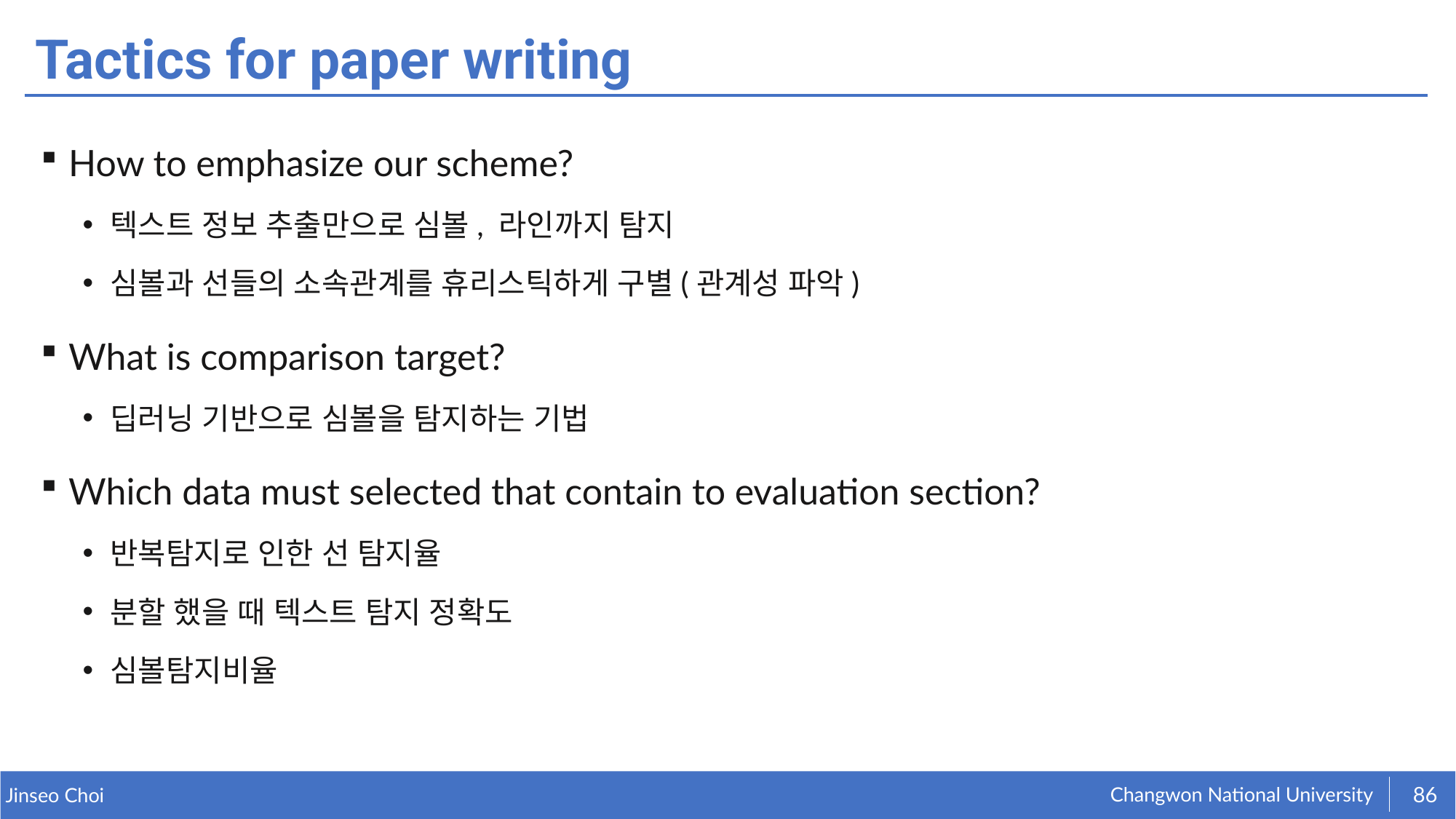

# Tactics for paper writing

How to emphasize our scheme?
텍스트 정보 추출만으로 심볼, 라인까지 탐지
심볼과 선들의 소속관계를 휴리스틱하게 구별(관계성 파악)
What is comparison target?
딥러닝 기반으로 심볼을 탐지하는 기법
Which data must selected that contain to evaluation section?
반복탐지로 인한 선 탐지율
분할 했을 때 텍스트 탐지 정확도
심볼탐지비율
86